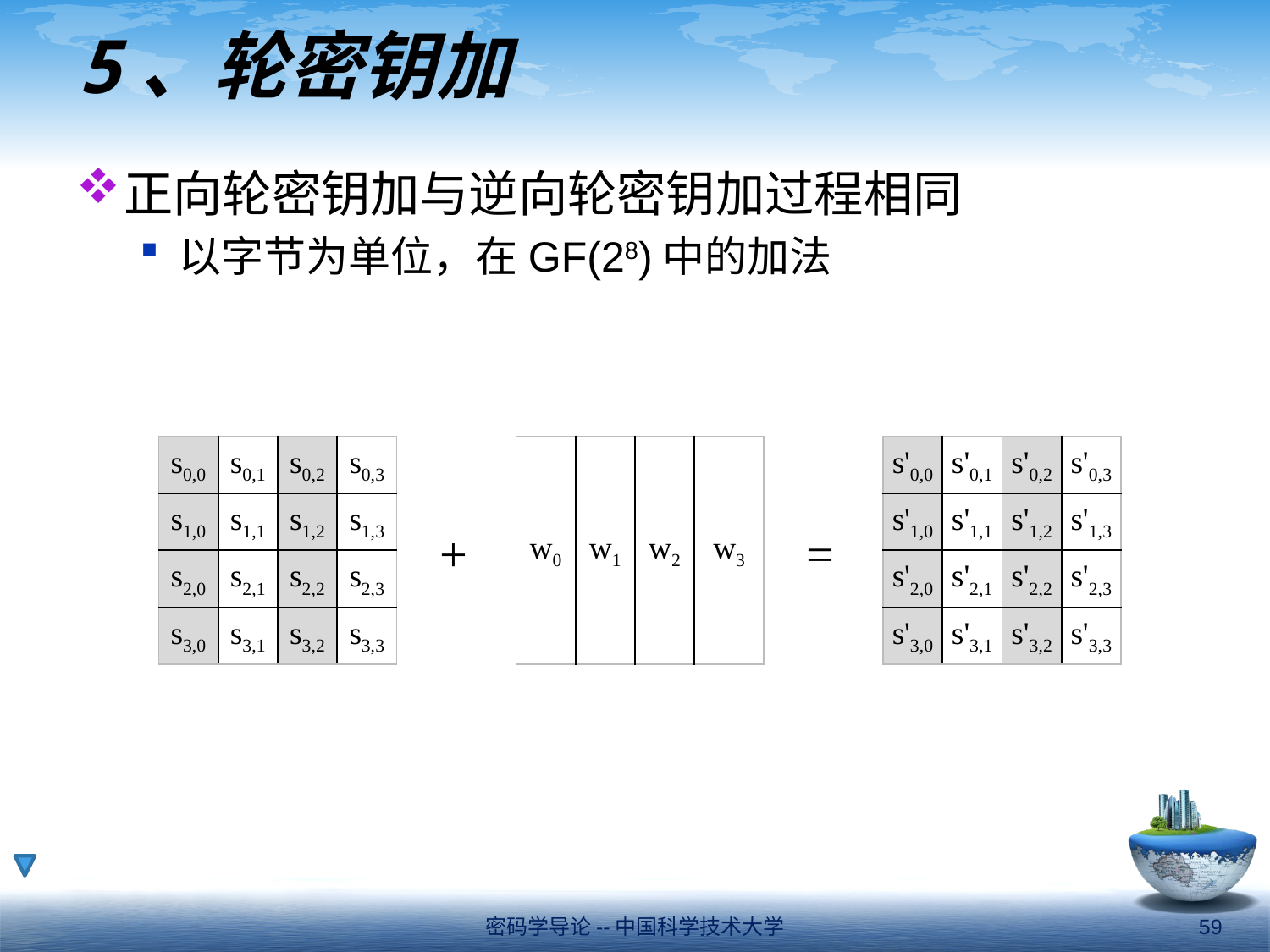

# 5、轮密钥加
正向轮密钥加与逆向轮密钥加过程相同
以字节为单位，在GF(28)中的加法
| s0,0 | s0,1 | s0,2 | s0,3 |
| --- | --- | --- | --- |
| s1,0 | s1,1 | s1,2 | s1,3 |
| s2,0 | s2,1 | s2,2 | s2,3 |
| s3,0 | s3,1 | s3,2 | s3,3 |
| w0 | w1 | w2 | w3 |
| --- | --- | --- | --- |
| s'0,0 | s'0,1 | s'0,2 | s'0,3 |
| --- | --- | --- | --- |
| s'1,0 | s'1,1 | s'1,2 | s'1,3 |
| s'2,0 | s'2,1 | s'2,2 | s'2,3 |
| s'3,0 | s'3,1 | s'3,2 | s'3,3 |
+
=

密码学导论--中国科学技术大学
59